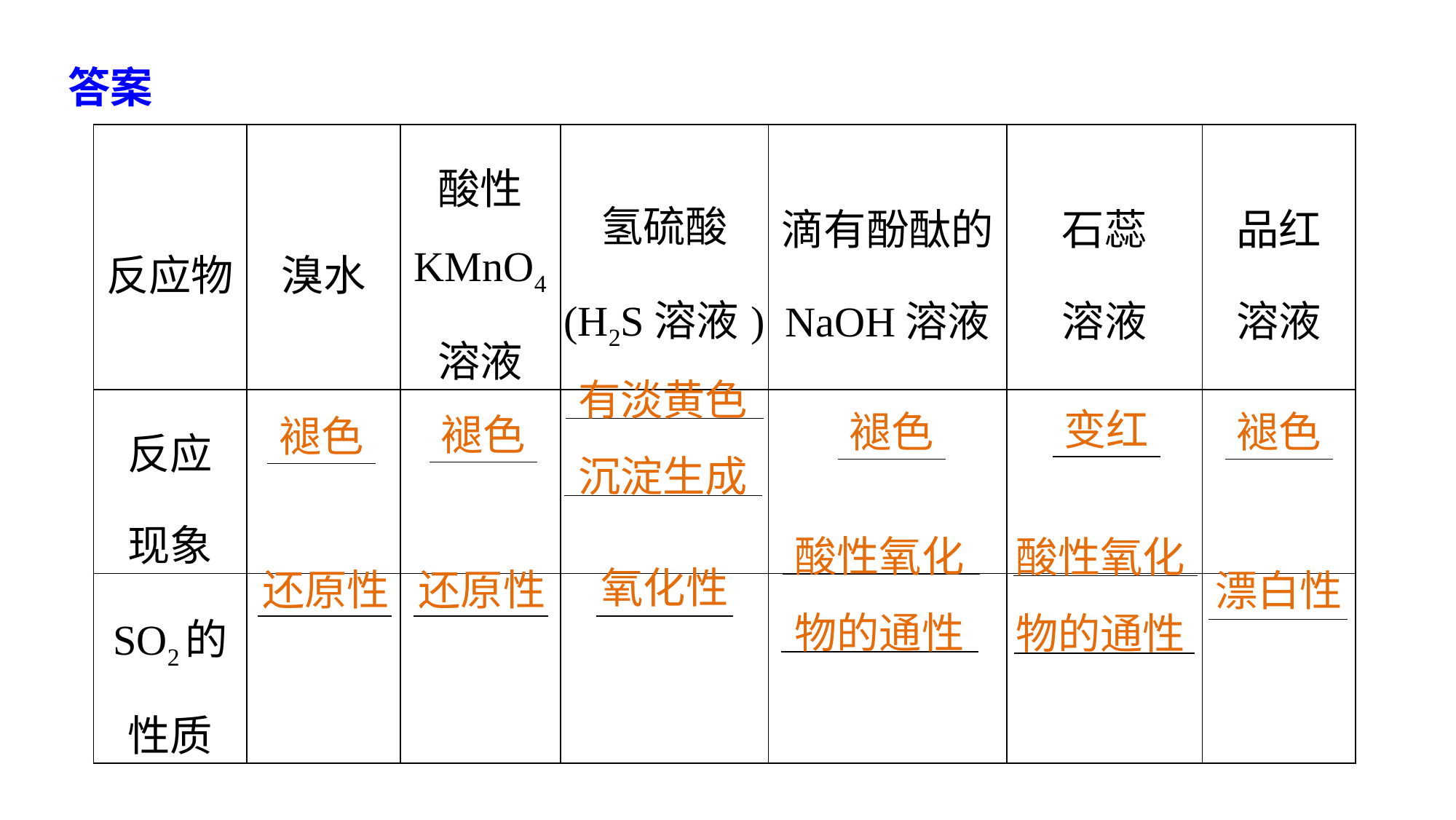

答案
| 反应物 | 溴水 | 酸性 KMnO4 溶液 | 氢硫酸 (H2S溶液) | 滴有酚酞的 NaOH溶液 | 石蕊 溶液 | 品红 溶液 |
| --- | --- | --- | --- | --- | --- | --- |
| 反应 现象 |  |  |  |  |  |  |
| SO2的 性质 |  |  |  |  |  |  |
有淡黄色
沉淀生成
变红
褪色
褪色
褪色
褪色
酸性氧化
物的通性
酸性氧化
物的通性
氧化性
还原性
还原性
漂白性